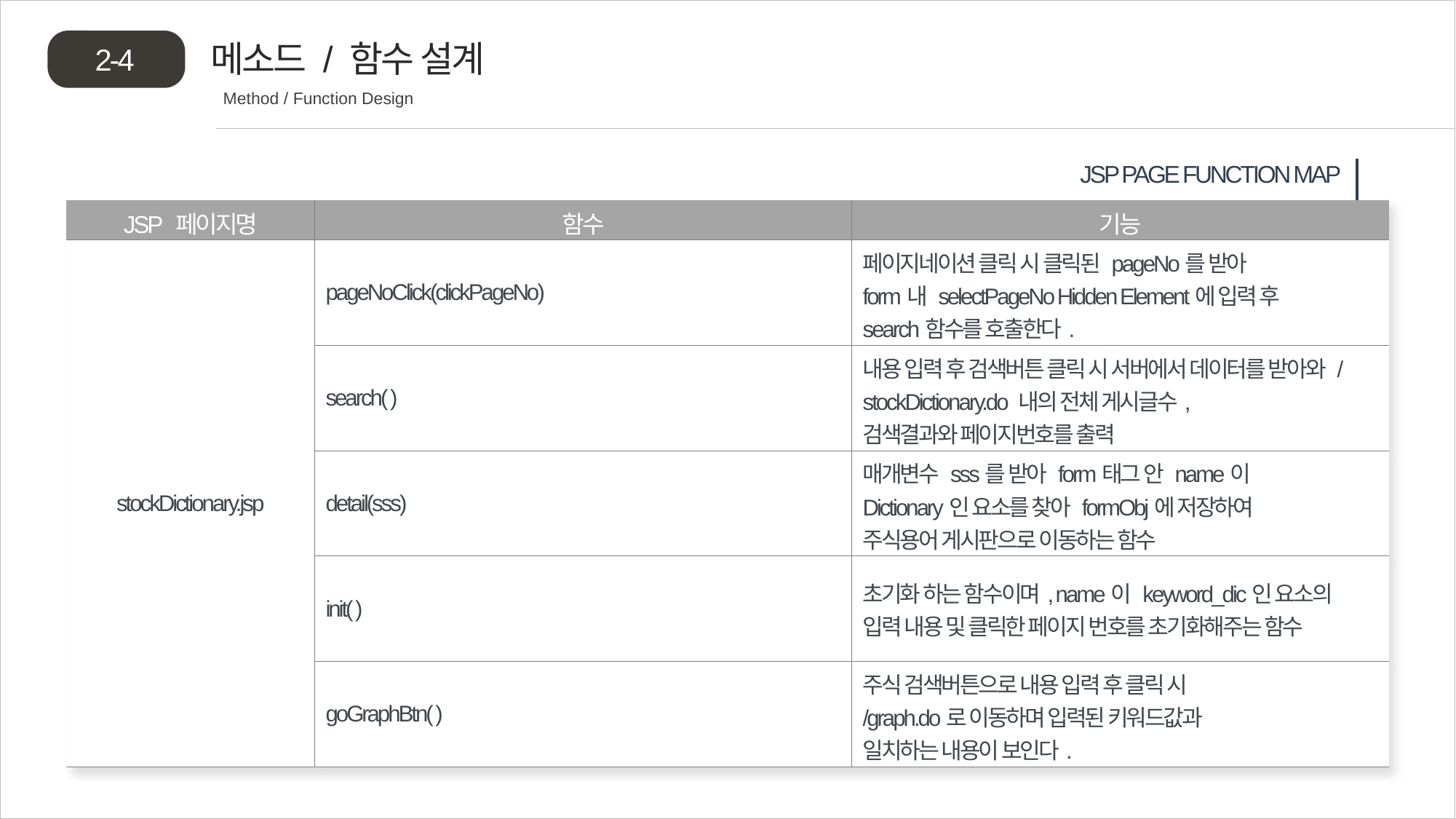

메소드 / 함수 설계
2-4
Method / Function Design
 JSP PAGE FUNCTION MAP
| JSP 페이지명 | 함수 | 기능 |
| --- | --- | --- |
| stockDictionary.jsp | pageNoClick(clickPageNo) | 페이지네이션 클릭 시 클릭된 pageNo를 받아 form내 selectPageNo Hidden Element에 입력 후 search함수를 호출한다. |
|  | search( ) | 내용 입력 후 검색버튼 클릭 시 서버에서 데이터를 받아와 /stockDictionary.do 내의 전체 게시글수, 검색결과와 페이지번호를 출력 |
|  | detail(sss) | 매개변수 sss를 받아 form태그 안 name이 Dictionary인 요소를 찾아 formObj에 저장하여 주식용어 게시판으로 이동하는 함수 |
|  | init( ) | 초기화 하는 함수이며, name이 keyword\_dic인 요소의 입력 내용 및 클릭한 페이지 번호를 초기화해주는 함수 |
|  | goGraphBtn( ) | 주식 검색버튼으로 내용 입력 후 클릭 시 /graph.do로 이동하며 입력된 키워드값과 일치하는 내용이 보인다. |